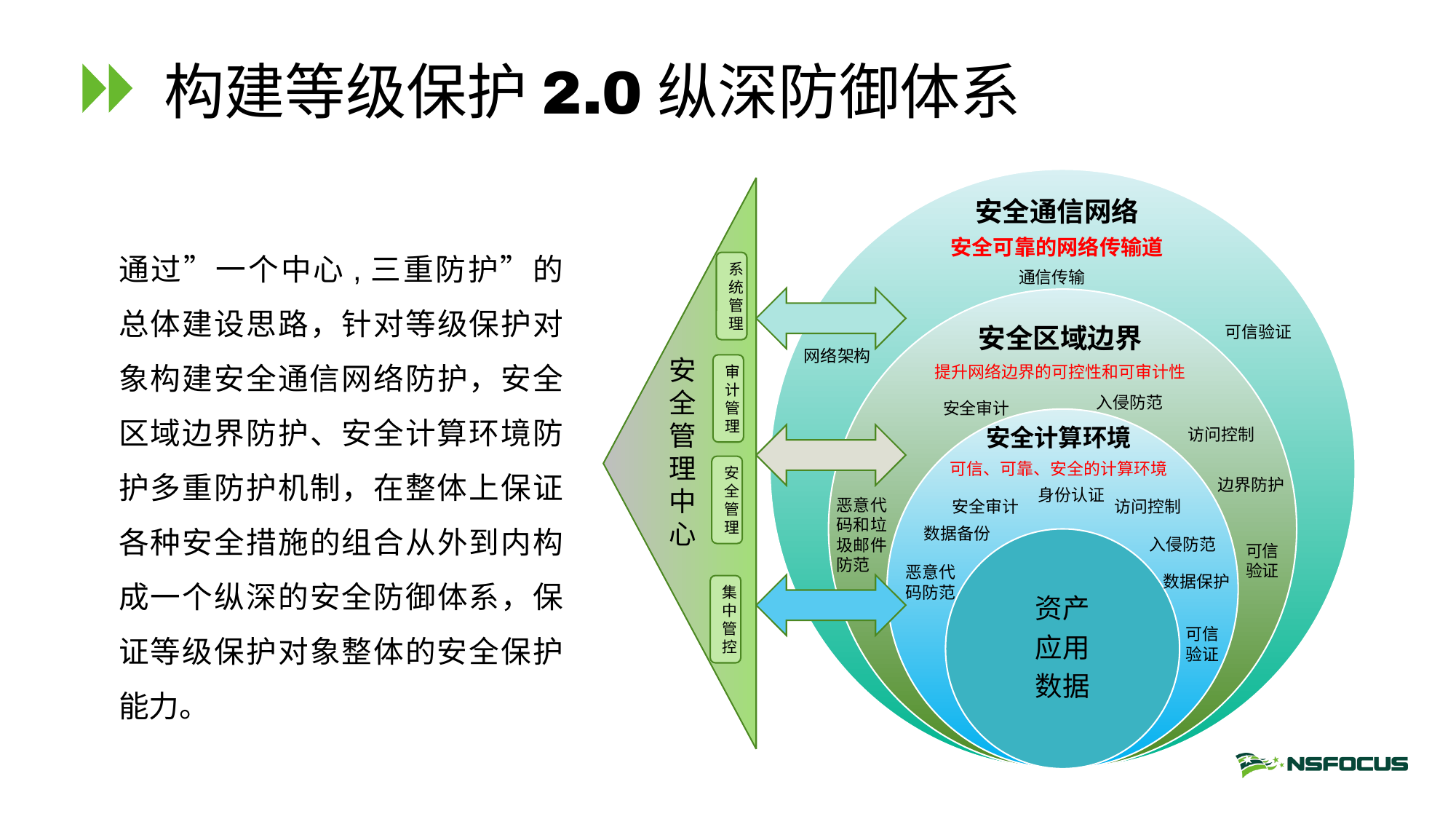

# 构建等级保护2.0纵深防御体系

资产
应用
数据
安全通信网络
安全可靠的网络传输道

系统管理
通信传输

可信验证
安全区域边界
提升网络边界的可控性和可审计性

网络架构
安全管理中心
审计管理
入侵防范

安全审计
访问控制
安全计算环境
可信、可靠、安全的计算环境

安全管理
边界防护
身份认证
恶意代码和垃圾邮件防范
安全审计
访问控制
数据备份
入侵防范
可信
验证
恶意代码防范
数据保护

集中管控
可信
验证
通过”一个中心,三重防护”的总体建设思路，针对等级保护对象构建安全通信网络防护，安全区域边界防护、安全计算环境防护多重防护机制，在整体上保证各种安全措施的组合从外到内构成一个纵深的安全防御体系，保证等级保护对象整体的安全保护能力。